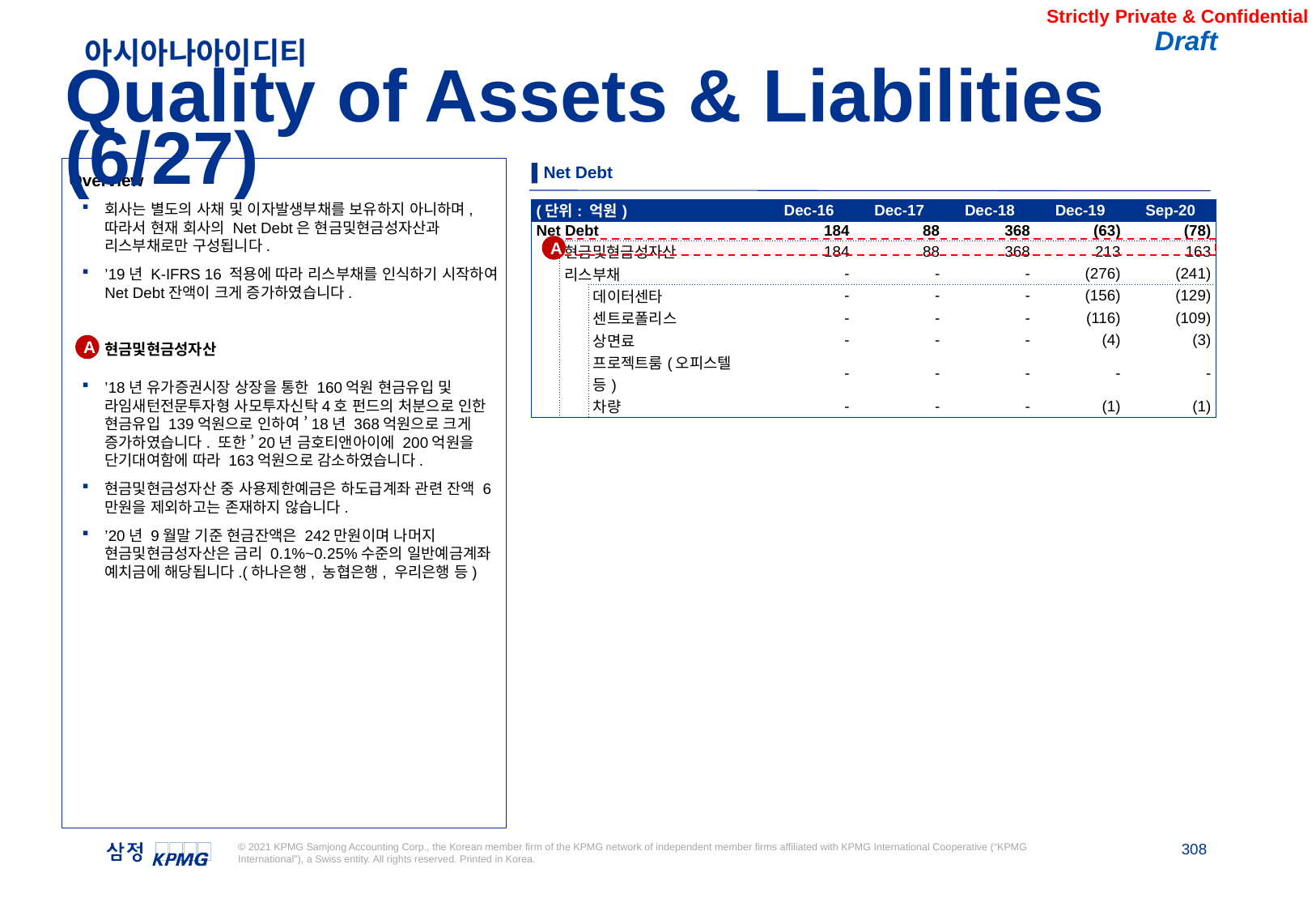

아시아나아이디티
Quality of Assets & Liabilities (6/27)
▌Net Debt
Overview
회사는 별도의 사채 및 이자발생부채를 보유하지 아니하며, 따라서 현재 회사의 Net Debt은 현금및현금성자산과 리스부채로만 구성됩니다.
’19년 K-IFRS 16 적용에 따라 리스부채를 인식하기 시작하여 Net Debt잔액이 크게 증가하였습니다.

현금및현금성자산
’18년 유가증권시장 상장을 통한 160억원 현금유입 및 라임새턴전문투자형 사모투자신탁4호 펀드의 처분으로 인한 현금유입 139억원으로 인하여 ’18년 368억원으로 크게 증가하였습니다. 또한 ’20년 금호티앤아이에 200억원을 단기대여함에 따라 163억원으로 감소하였습니다.
현금및현금성자산 중 사용제한예금은 하도급계좌 관련 잔액 6만원을 제외하고는 존재하지 않습니다.
’20년 9월말 기준 현금잔액은 242만원이며 나머지 현금및현금성자산은 금리 0.1%~0.25%수준의 일반예금계좌 예치금에 해당됩니다.(하나은행, 농협은행, 우리은행 등)

| (단위: 억원) |  |  | Dec-16 | Dec-17 | Dec-18 | Dec-19 | Sep-20 |
| --- | --- | --- | --- | --- | --- | --- | --- |
| Net Debt |  |  | 184 | 88 | 368 | (63) | (78) |
|  | 현금및현금성자산 |  | 184 | 88 | 368 | 213 | 163 |
|  | 리스부채 |  | - | - | - | (276) | (241) |
|  |  | 데이터센타 | - | - | - | (156) | (129) |
|  |  | 센트로폴리스 | - | - | - | (116) | (109) |
|  |  | 상면료 | - | - | - | (4) | (3) |
|  |  | 프로젝트룸(오피스텔 등) | - | - | - | - | - |
|  |  | 차량 | - | - | - | (1) | (1) |
A

A